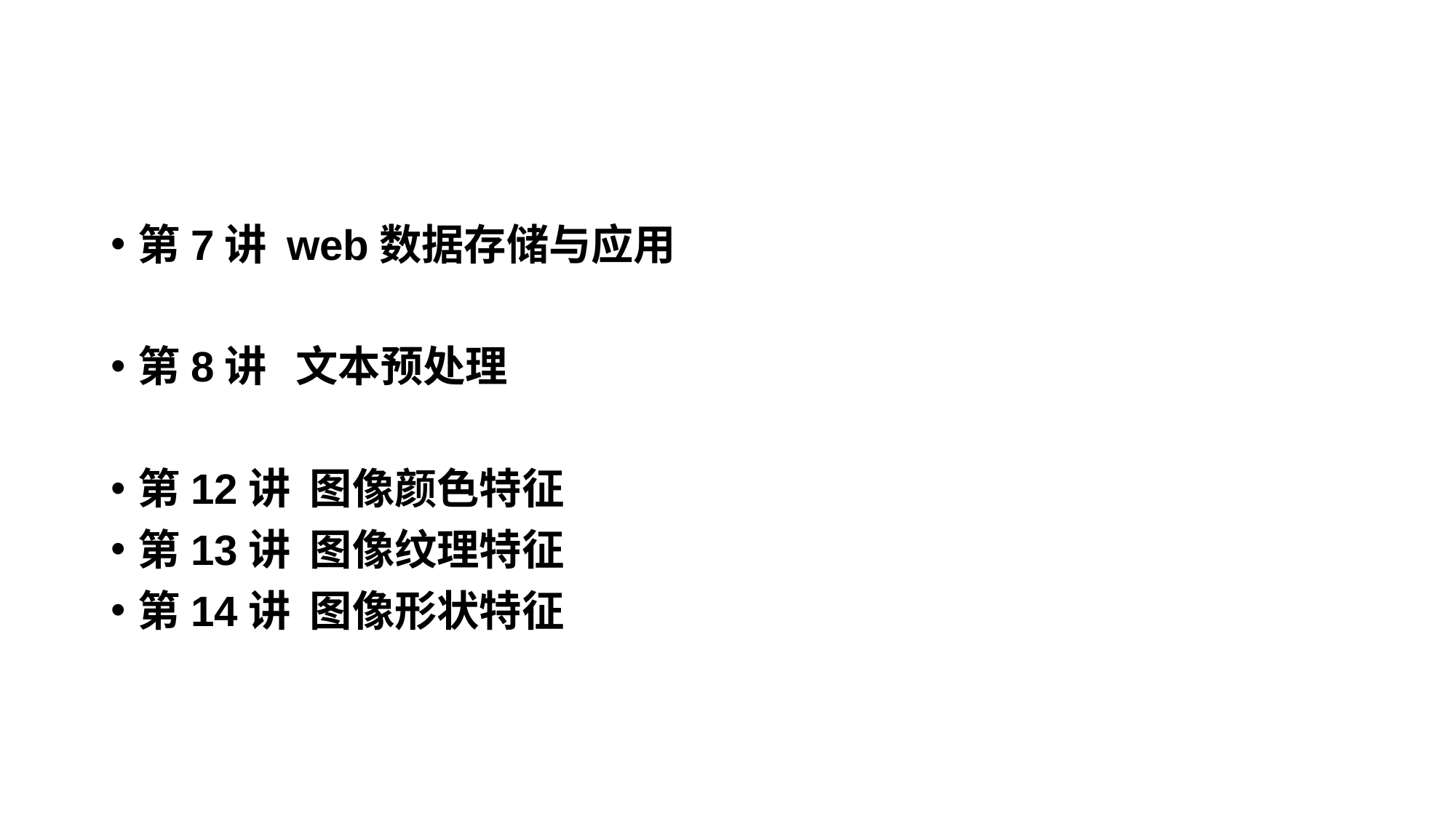

#
第7讲 web数据存储与应用

第8讲   文本预处理

第12讲  图像颜色特征
第13讲  图像纹理特征
第14讲  图像形状特征